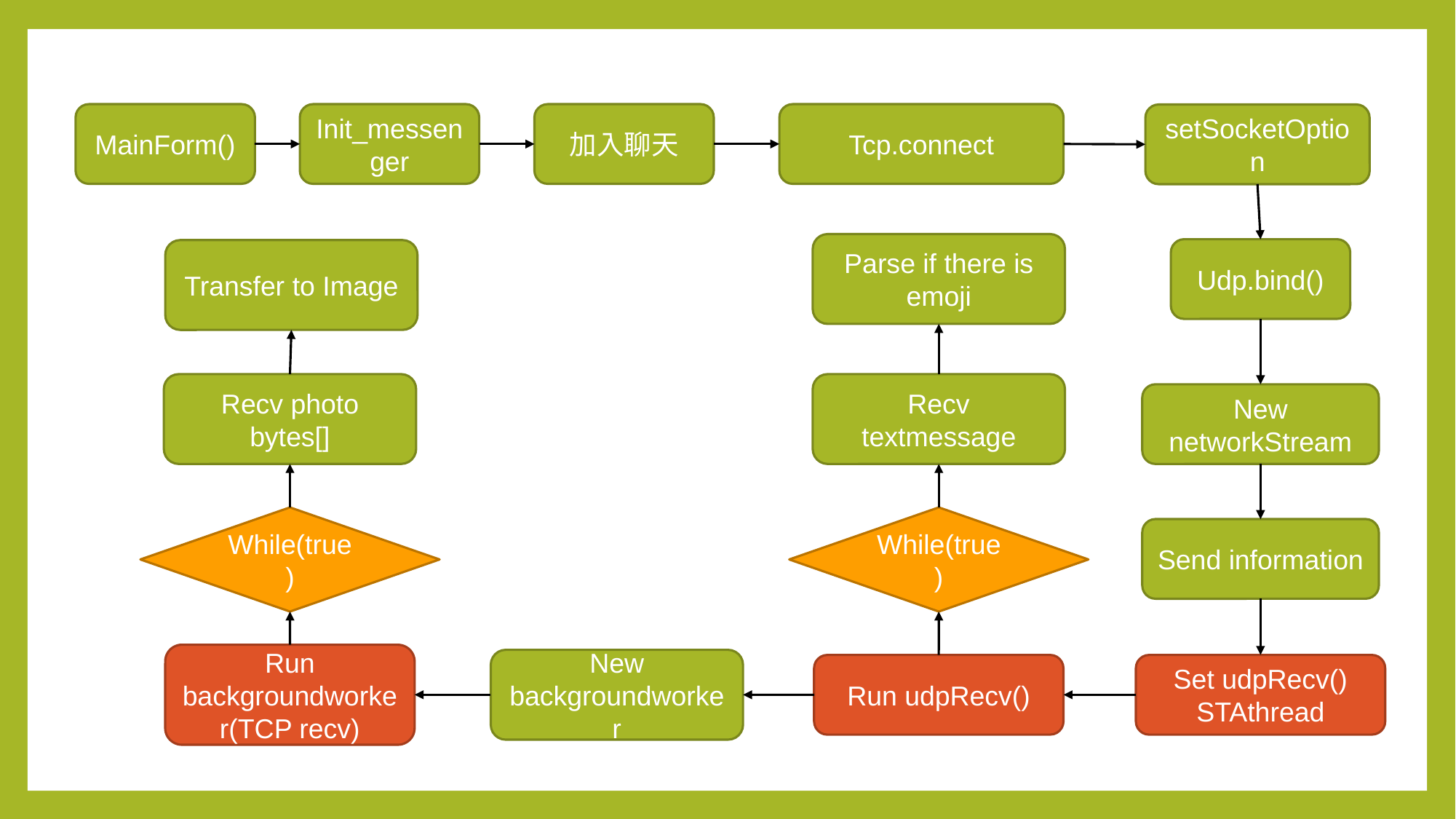

Tcp.connect
MainForm()
Init_messenger
加入聊天
setSocketOption
Parse if there is emoji
Udp.bind()
Transfer to Image
Recv photo bytes[]
Recv textmessage
New networkStream
While(true)
While(true)
Send information
Run backgroundworker(TCP recv)
New backgroundworker
Run udpRecv()
Set udpRecv() STAthread